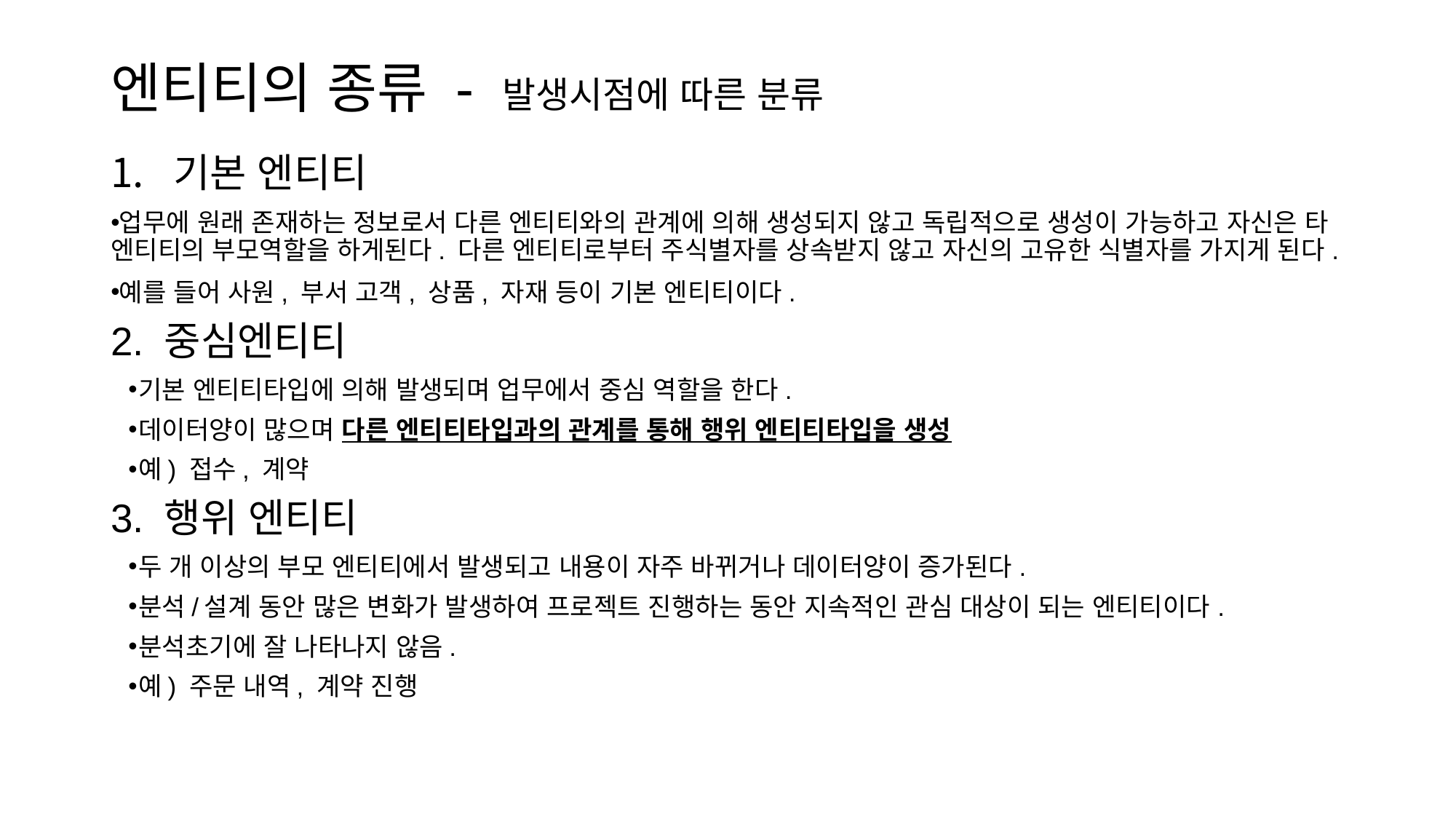

# 엔티티의 종류 - 발생시점에 따른 분류
기본 엔티티
업무에 원래 존재하는 정보로서 다른 엔티티와의 관계에 의해 생성되지 않고 독립적으로 생성이 가능하고 자신은 타 엔티티의 부모역할을 하게된다. 다른 엔티티로부터 주식별자를 상속받지 않고 자신의 고유한 식별자를 가지게 된다.
예를 들어 사원, 부서 고객, 상품, 자재 등이 기본 엔티티이다.
2. 중심엔티티
기본 엔티티타입에 의해 발생되며 업무에서 중심 역할을 한다.
데이터양이 많으며 다른 엔티티타입과의 관계를 통해 행위 엔티티타입을 생성
예) 접수, 계약
3. 행위 엔티티
두 개 이상의 부모 엔티티에서 발생되고 내용이 자주 바뀌거나 데이터양이 증가된다.
분석/설계 동안 많은 변화가 발생하여 프로젝트 진행하는 동안 지속적인 관심 대상이 되는 엔티티이다.
분석초기에 잘 나타나지 않음.
예) 주문 내역, 계약 진행